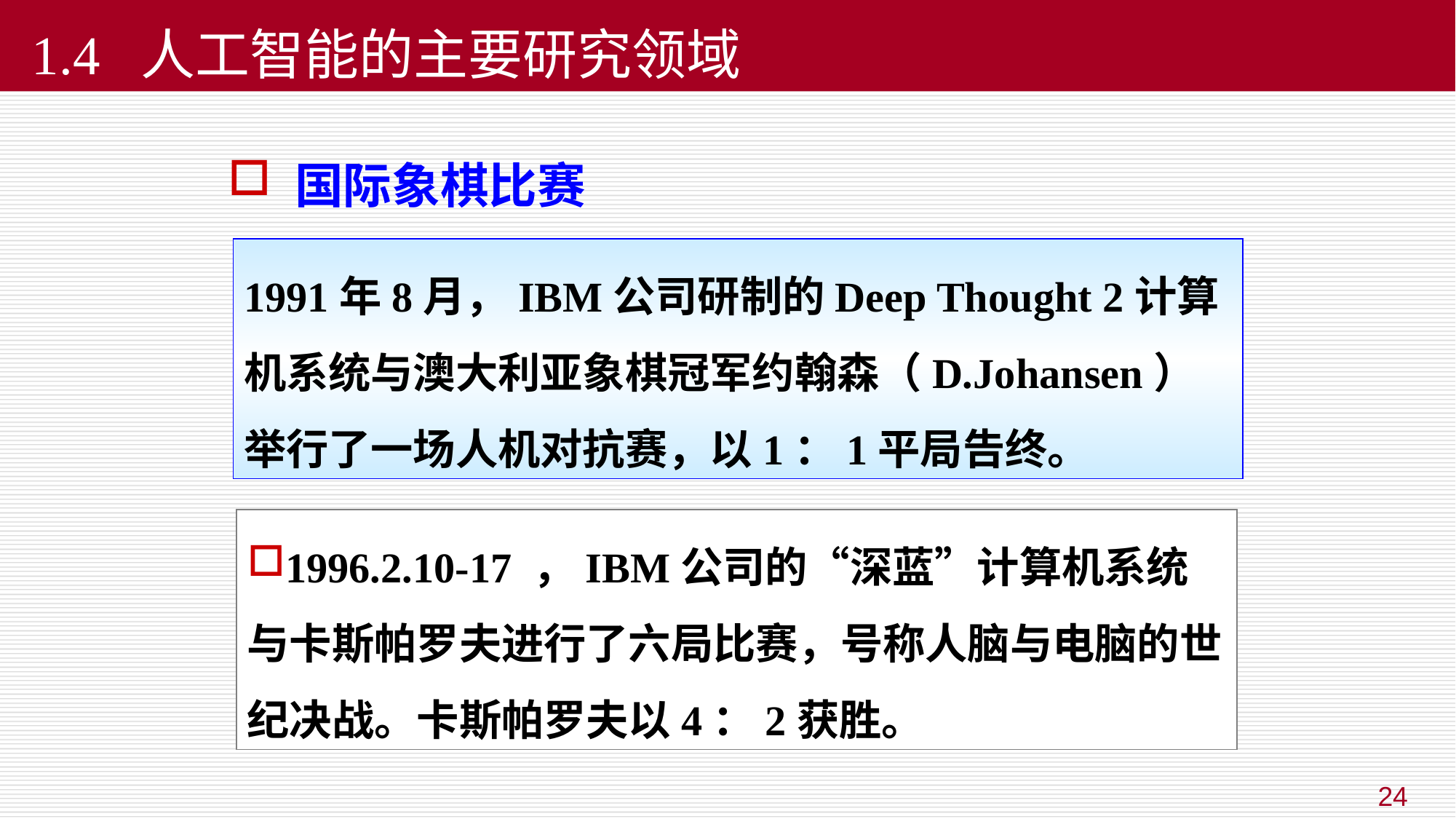

# 1.4  人工智能的主要研究领域
 国际象棋比赛
1991年8月，IBM公司研制的Deep Thought 2计算机系统与澳大利亚象棋冠军约翰森（D.Johansen）举行了一场人机对抗赛，以1：1平局告终。
1996.2.10-17 ，IBM公司的“深蓝”计算机系统与卡斯帕罗夫进行了六局比赛，号称人脑与电脑的世纪决战。卡斯帕罗夫以4：2获胜。
24